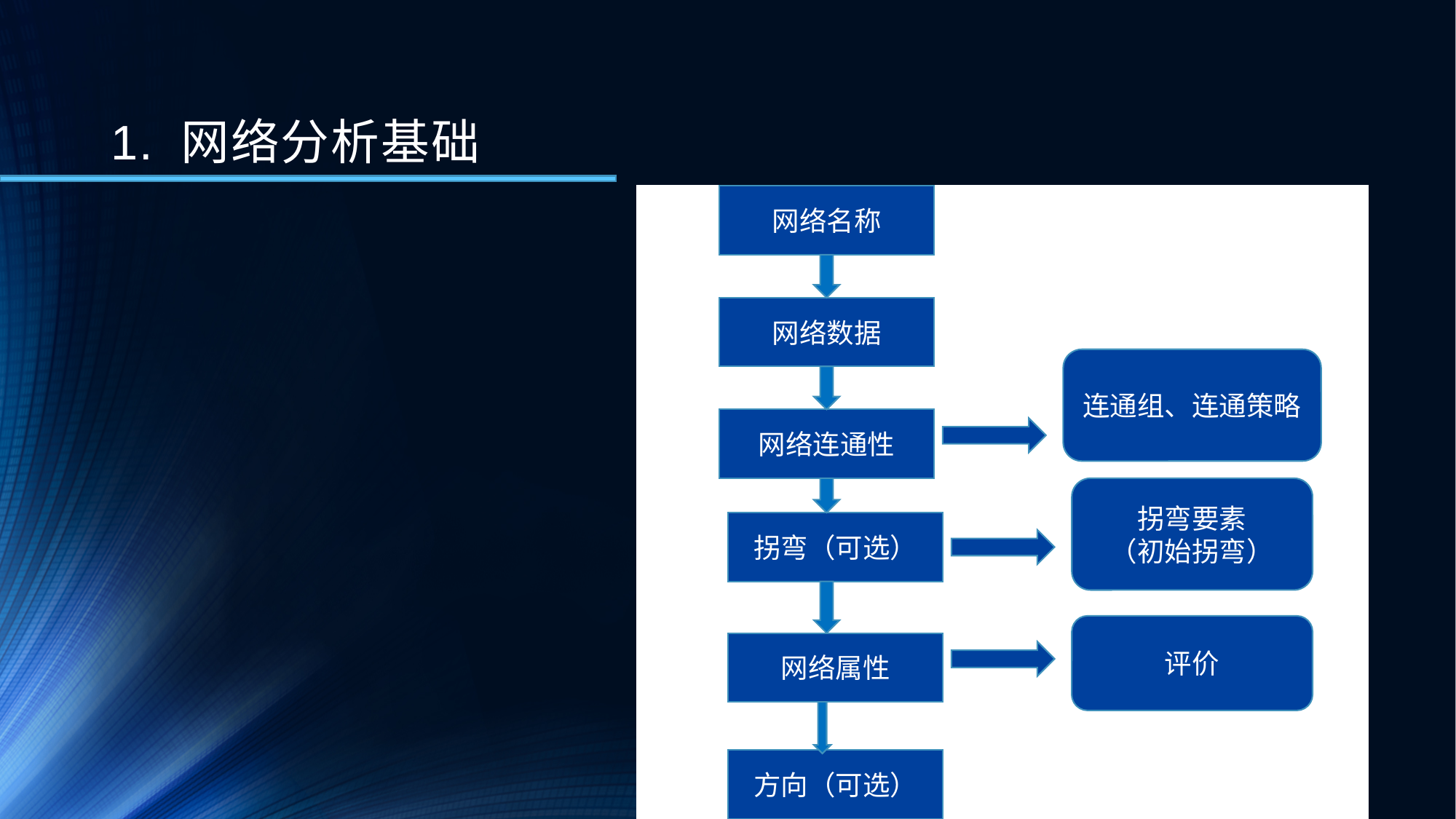

# 1. 网络分析基础

网络名称

网络数据
连通组、连通策略

网络连通性

拐弯要素
（初始拐弯）
拐弯（可选）

评价
网络属性

方向（可选）